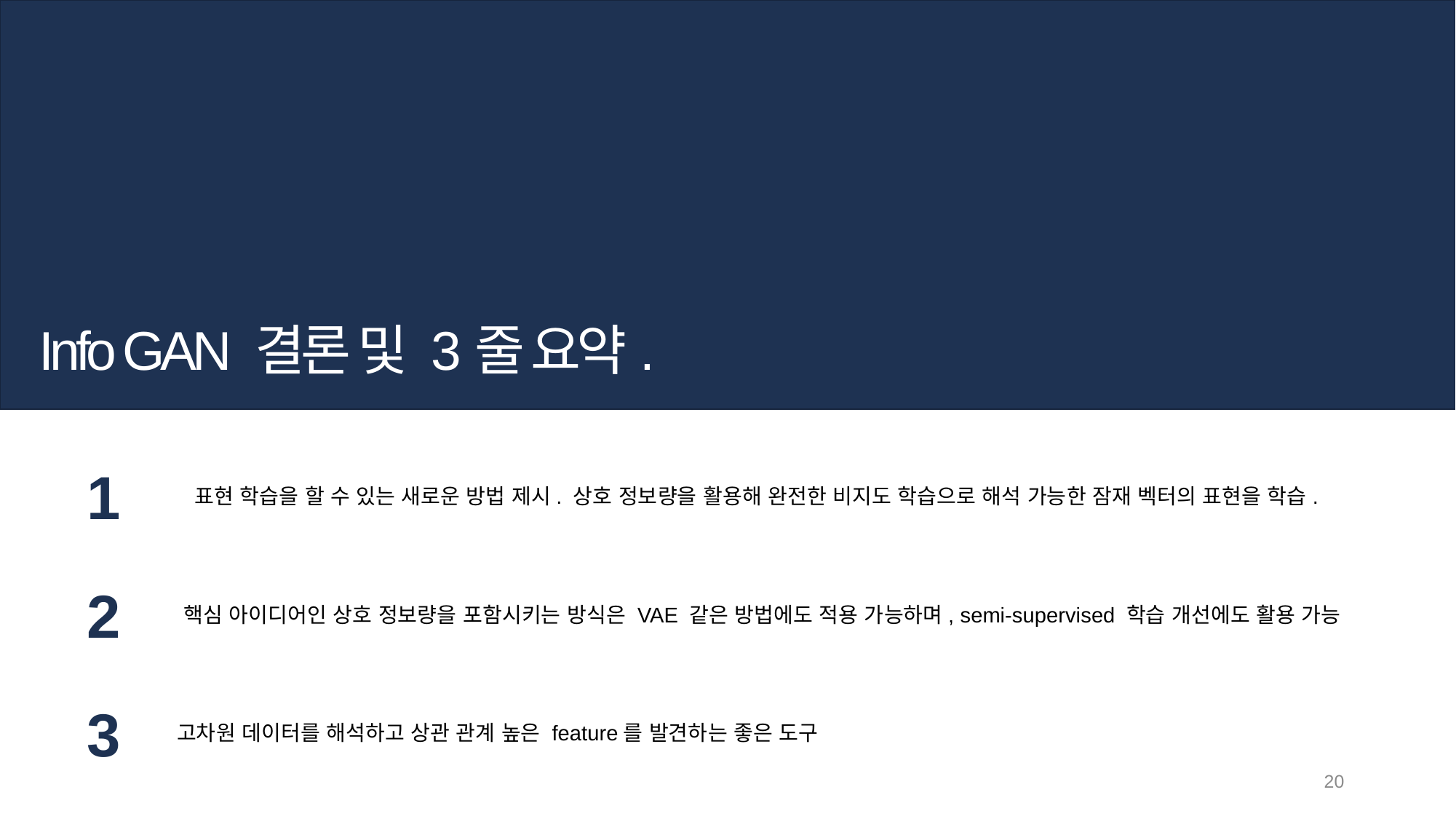

Info GAN 결론 및 3줄 요약.
1
표현 학습을 할 수 있는 새로운 방법 제시. 상호 정보량을 활용해 완전한 비지도 학습으로 해석 가능한 잠재 벡터의 표현을 학습.
2
핵심 아이디어인 상호 정보량을 포함시키는 방식은 VAE 같은 방법에도 적용 가능하며, semi-supervised 학습 개선에도 활용 가능
3
고차원 데이터를 해석하고 상관 관계 높은 feature를 발견하는 좋은 도구
20